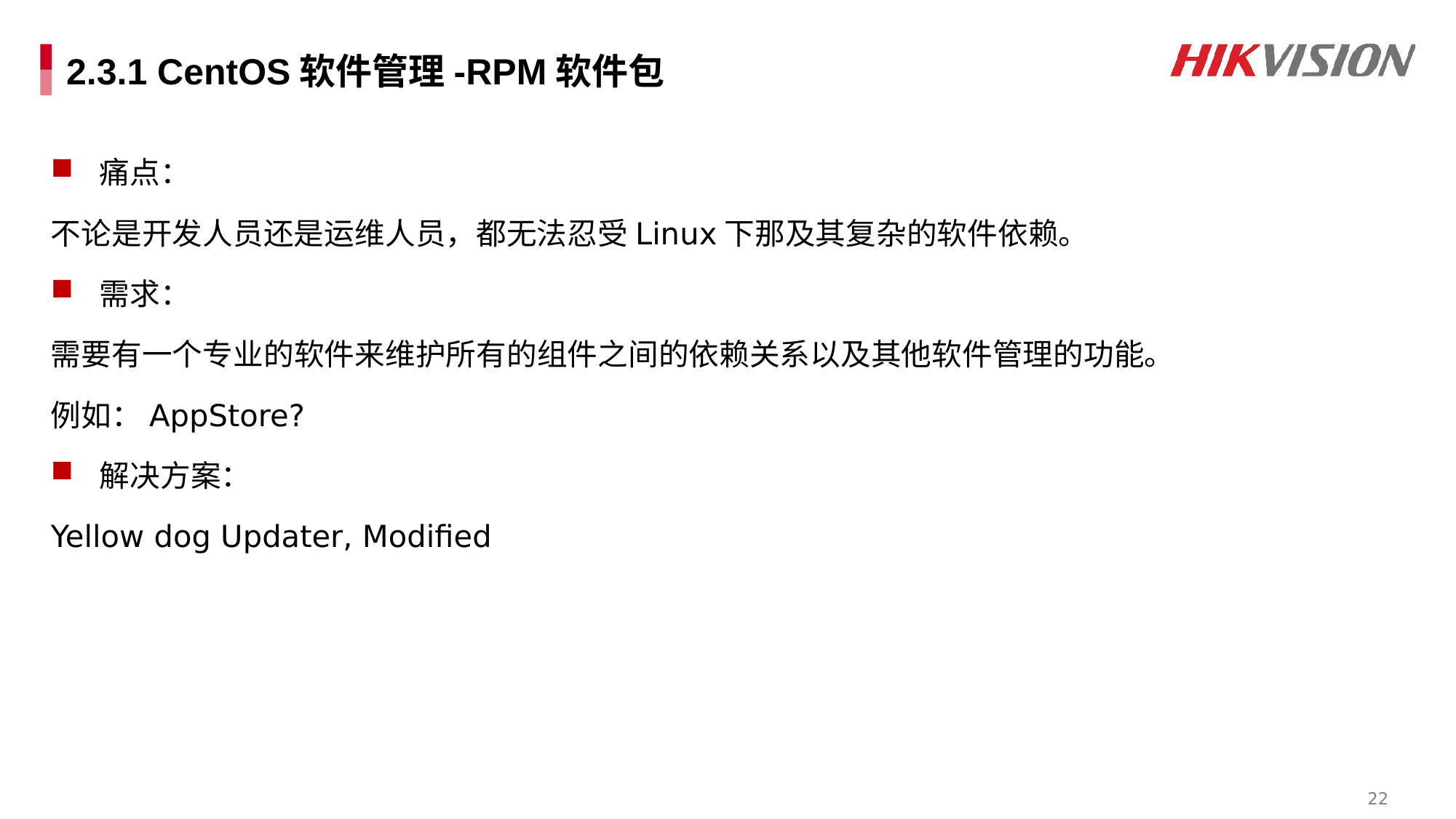

# 2.3.1 CentOS软件管理-RPM软件包
痛点：
不论是开发人员还是运维人员，都无法忍受Linux下那及其复杂的软件依赖。
需求：
需要有一个专业的软件来维护所有的组件之间的依赖关系以及其他软件管理的功能。
例如：AppStore?
解决方案：
Yellow dog Updater, Modified